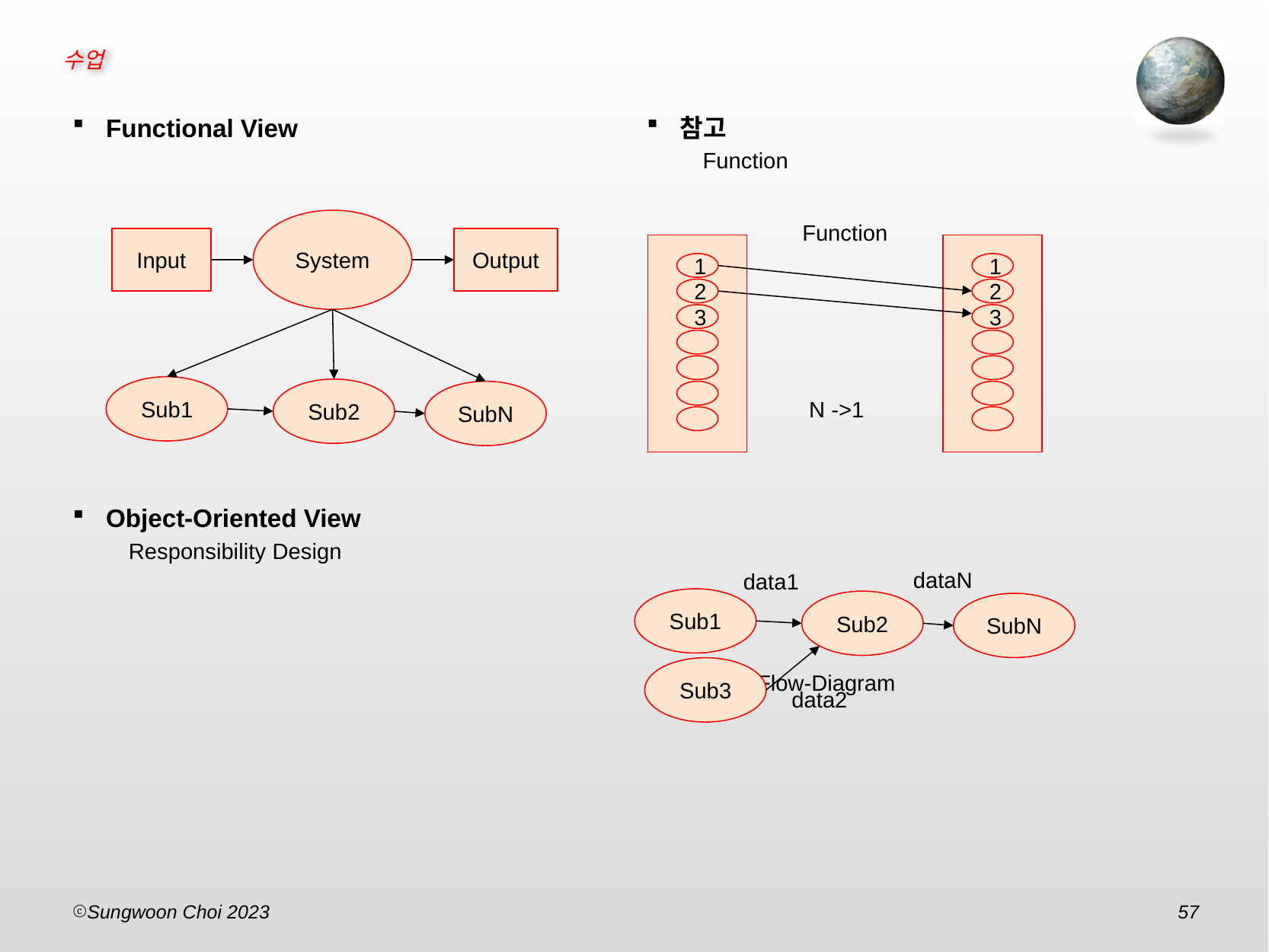

참고
Function

Data-Flow-Diagram
Functional View

Object-Oriented View
Responsibility Design

System
Function
Input
Output

1
1
2
2
3
3

Sub1
Sub2
SubN

N ->1

dataN
data1
Sub1
Sub2
SubN
Sub3
data2
Sungwoon Choi 2023
57